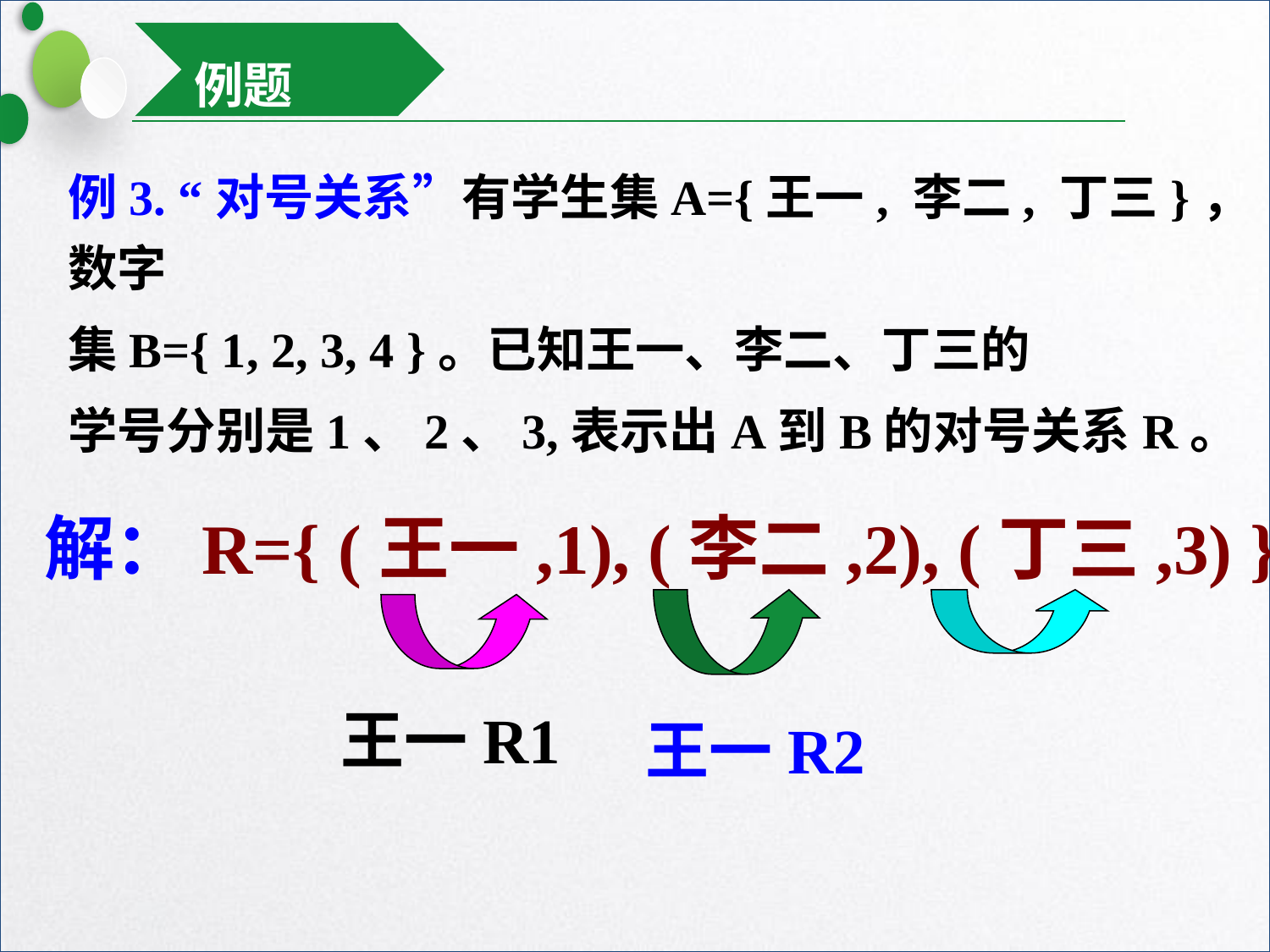

例题
例3. “对号关系”有学生集A={王一, 李二, 丁三}，数字
集B={ 1, 2, 3, 4 }。已知王一、李二、丁三的
学号分别是1、2、3,表示出A到B的对号关系R。
解：R={ (王一,1), (李二,2), (丁三,3) }

王一R1
王一R2